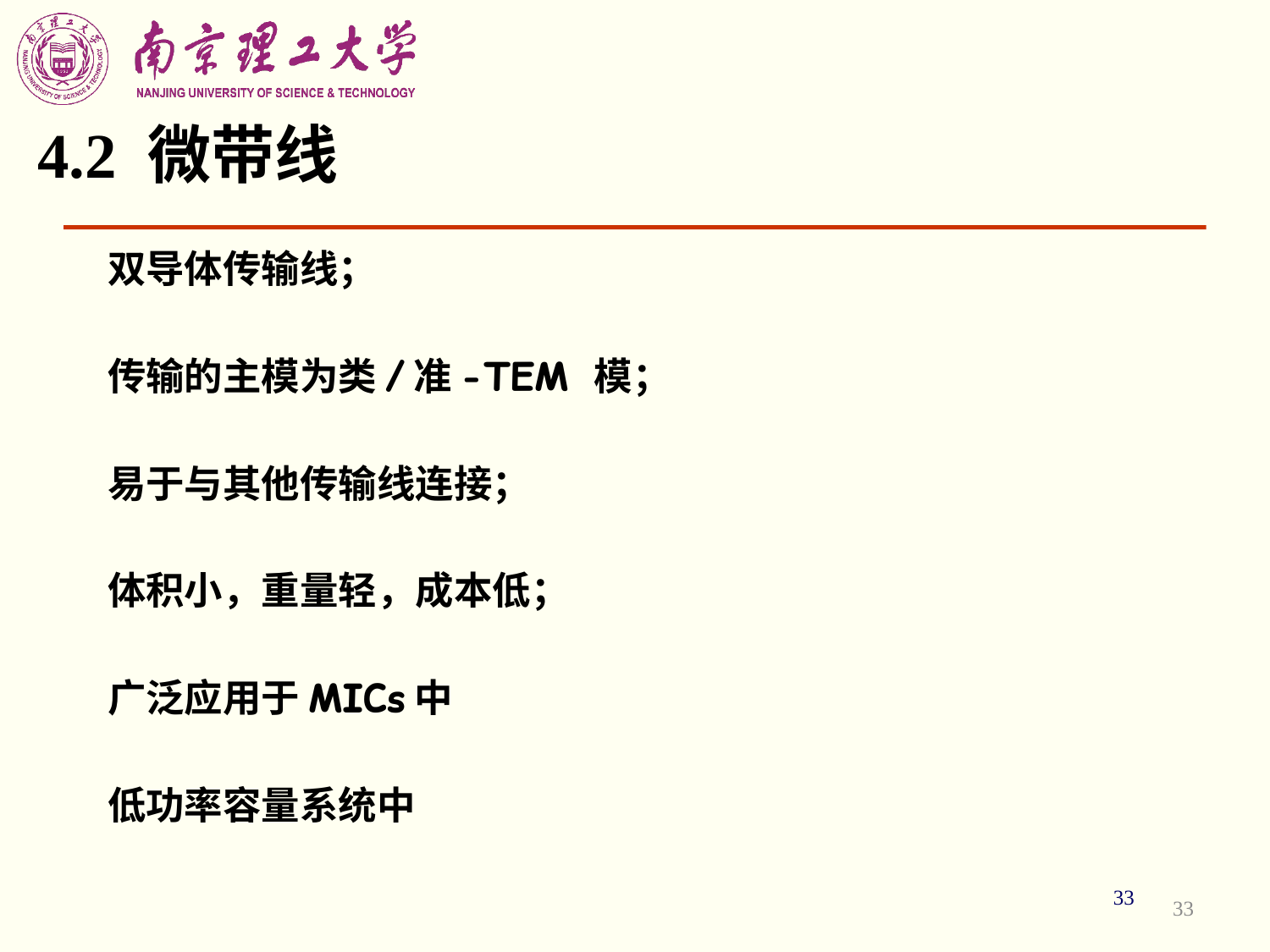

4.2 微带线
双导体传输线；
传输的主模为类/准-TEM 模；
易于与其他传输线连接；
体积小，重量轻，成本低；
广泛应用于MICs中
低功率容量系统中

33